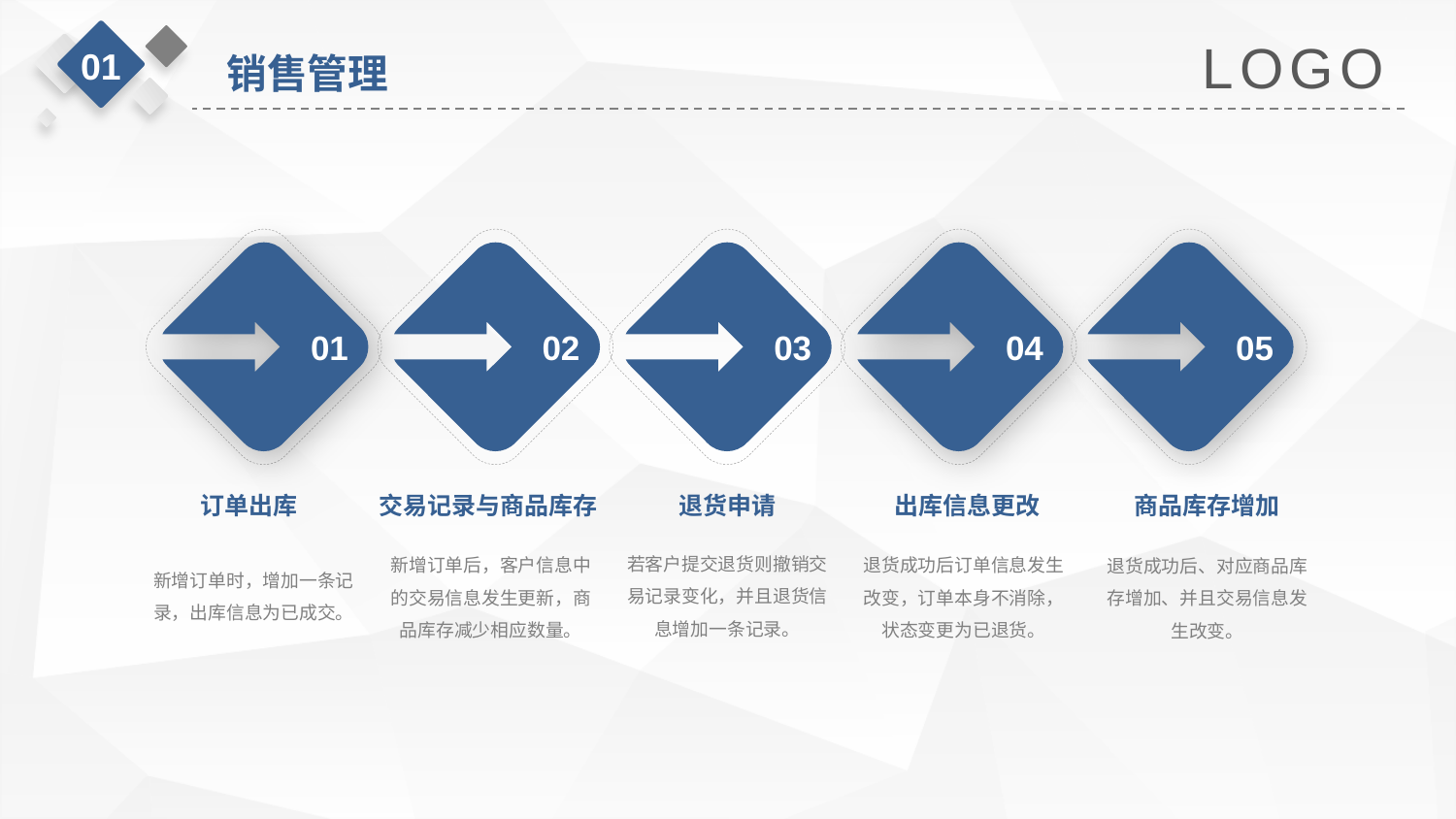

LOGO

01

销售管理

05

04

03

02

01
订单出库
新增订单时，增加一条记录，出库信息为已成交。
交易记录与商品库存
新增订单后，客户信息中的交易信息发生更新，商品库存减少相应数量。
退货申请
若客户提交退货则撤销交易记录变化，并且退货信息增加一条记录。
出库信息更改
退货成功后订单信息发生改变，订单本身不消除，状态变更为已退货。
商品库存增加
退货成功后、对应商品库存增加、并且交易信息发生改变。